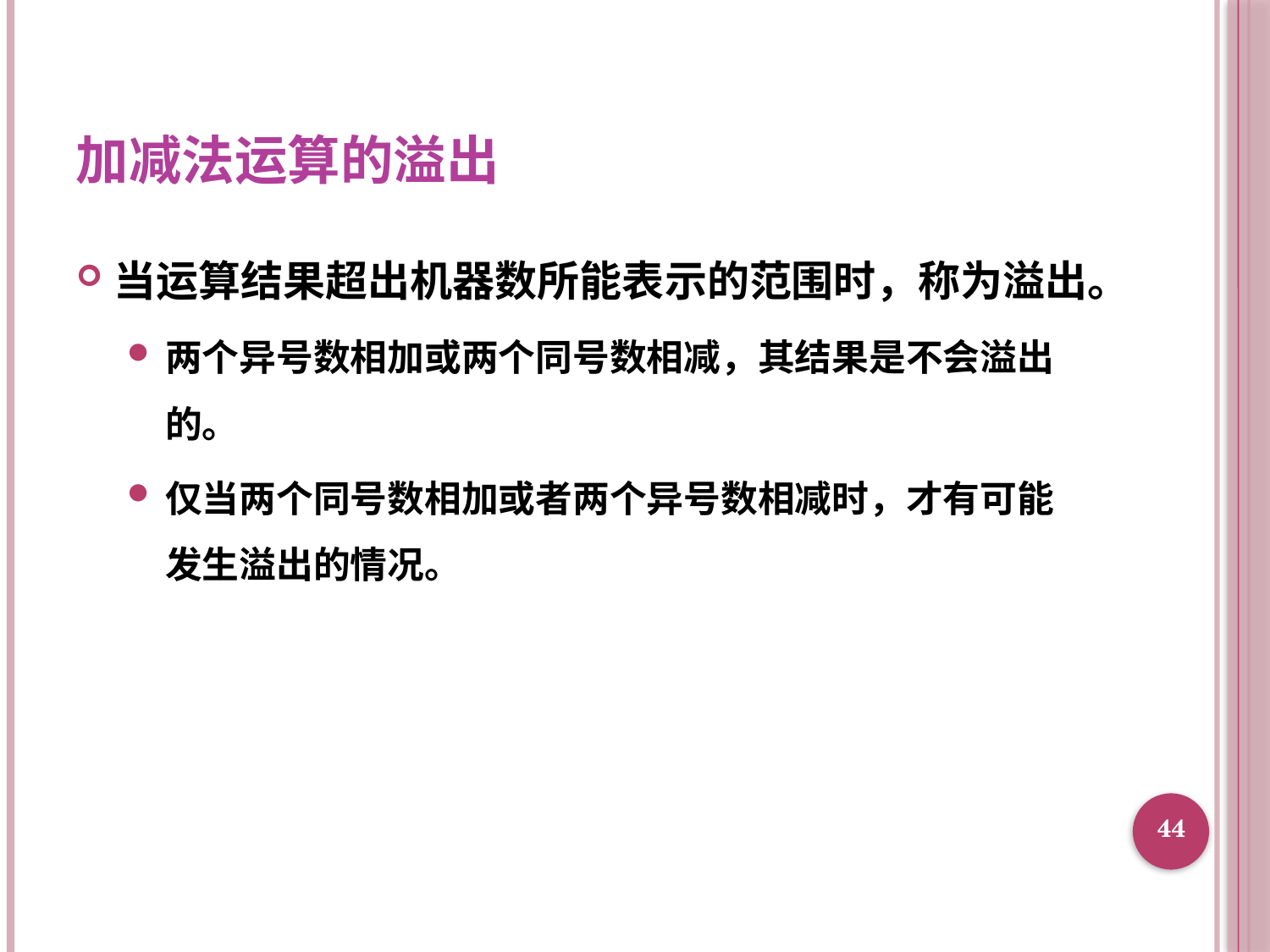

# 加减法运算的溢出
当运算结果超出机器数所能表示的范围时，称为溢出。
两个异号数相加或两个同号数相减，其结果是不会溢出的。
仅当两个同号数相加或者两个异号数相减时，才有可能发生溢出的情况。
44